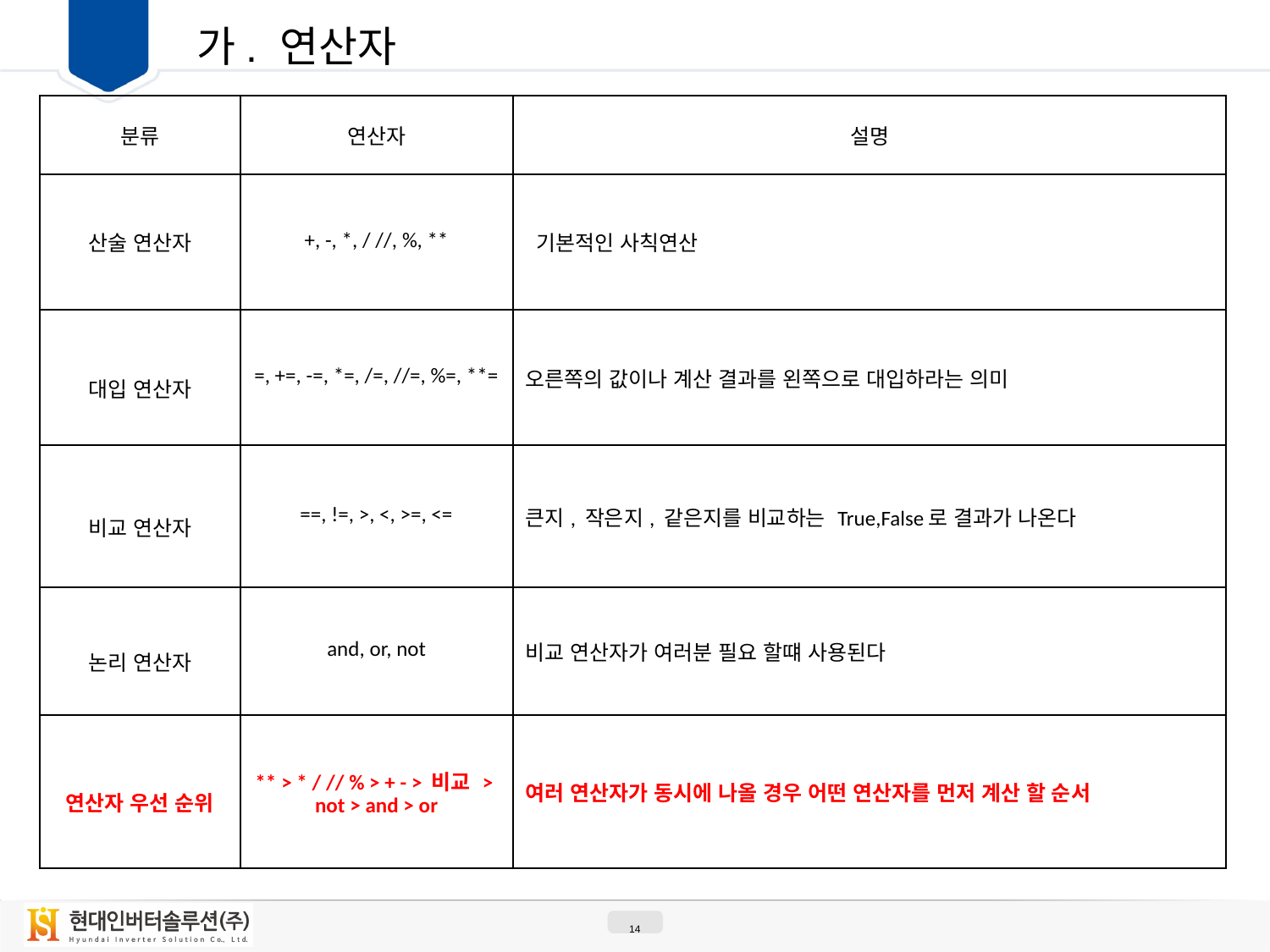

02
가. 연산자
| 분류 | 연산자 | 설명 |
| --- | --- | --- |
| 산술 연산자 | +, -, \*, / //, %, \*\* | 기본적인 사칙연산 |
| 대입 연산자 | =, +=, -=, \*=, /=, //=, %=, \*\*= | 오른쪽의 값이나 계산 결과를 왼쪽으로 대입하라는 의미 |
| 비교 연산자 | ==, !=, >, <, >=, <= | 큰지, 작은지, 같은지를 비교하는 True,False로 결과가 나온다 |
| 논리 연산자 | and, or, not | 비교 연산자가 여러분 필요 할떄 사용된다 |
| 연산자 우선 순위 | \*\* > \* / // % > + - > 비교 > not > and > or | 여러 연산자가 동시에 나올 경우 어떤 연산자를 먼저 계산 할 순서 |